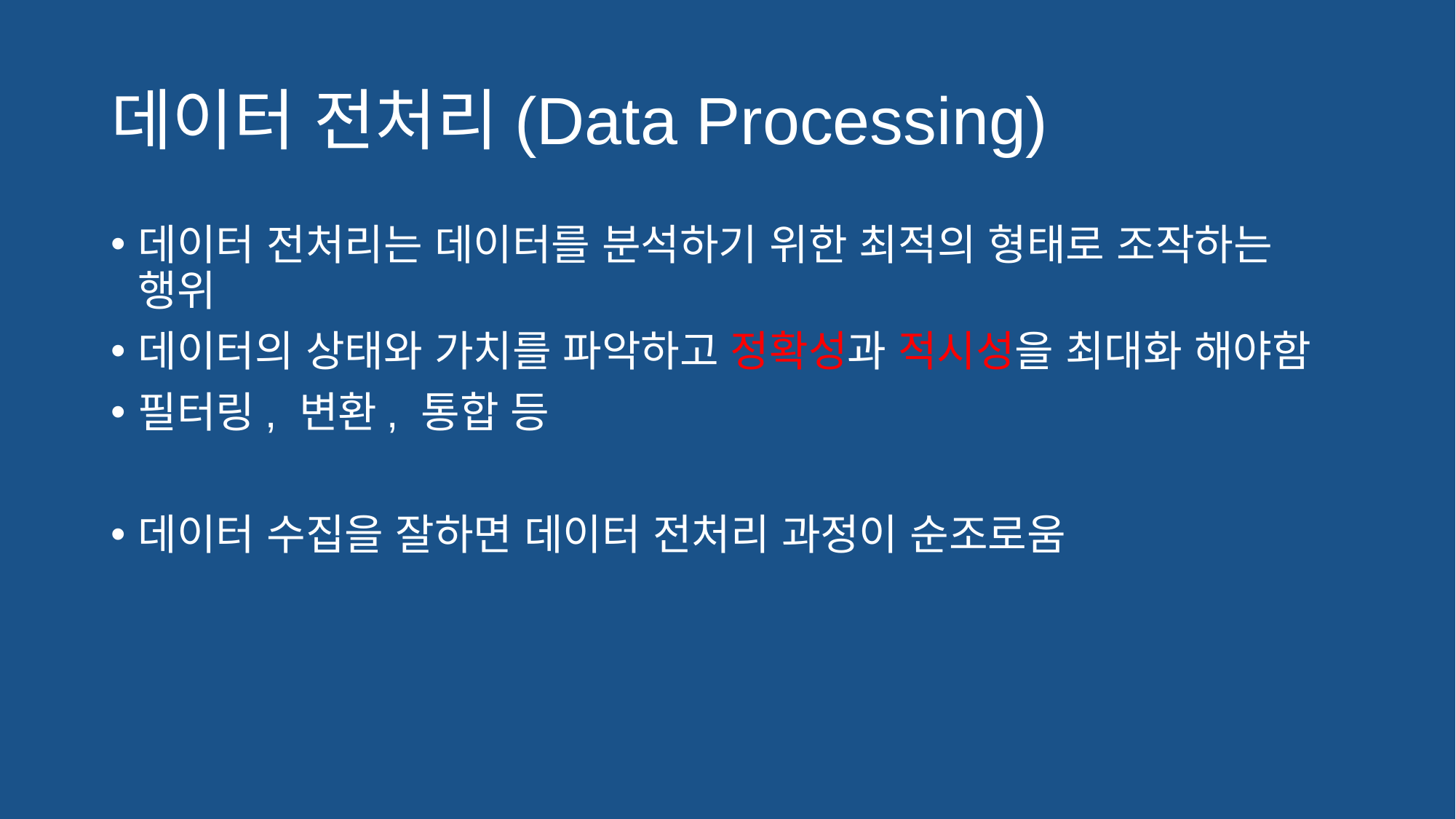

# 데이터 전처리(Data Processing)
데이터 전처리는 데이터를 분석하기 위한 최적의 형태로 조작하는 행위
데이터의 상태와 가치를 파악하고 정확성과 적시성을 최대화 해야함
필터링, 변환, 통합 등

데이터 수집을 잘하면 데이터 전처리 과정이 순조로움